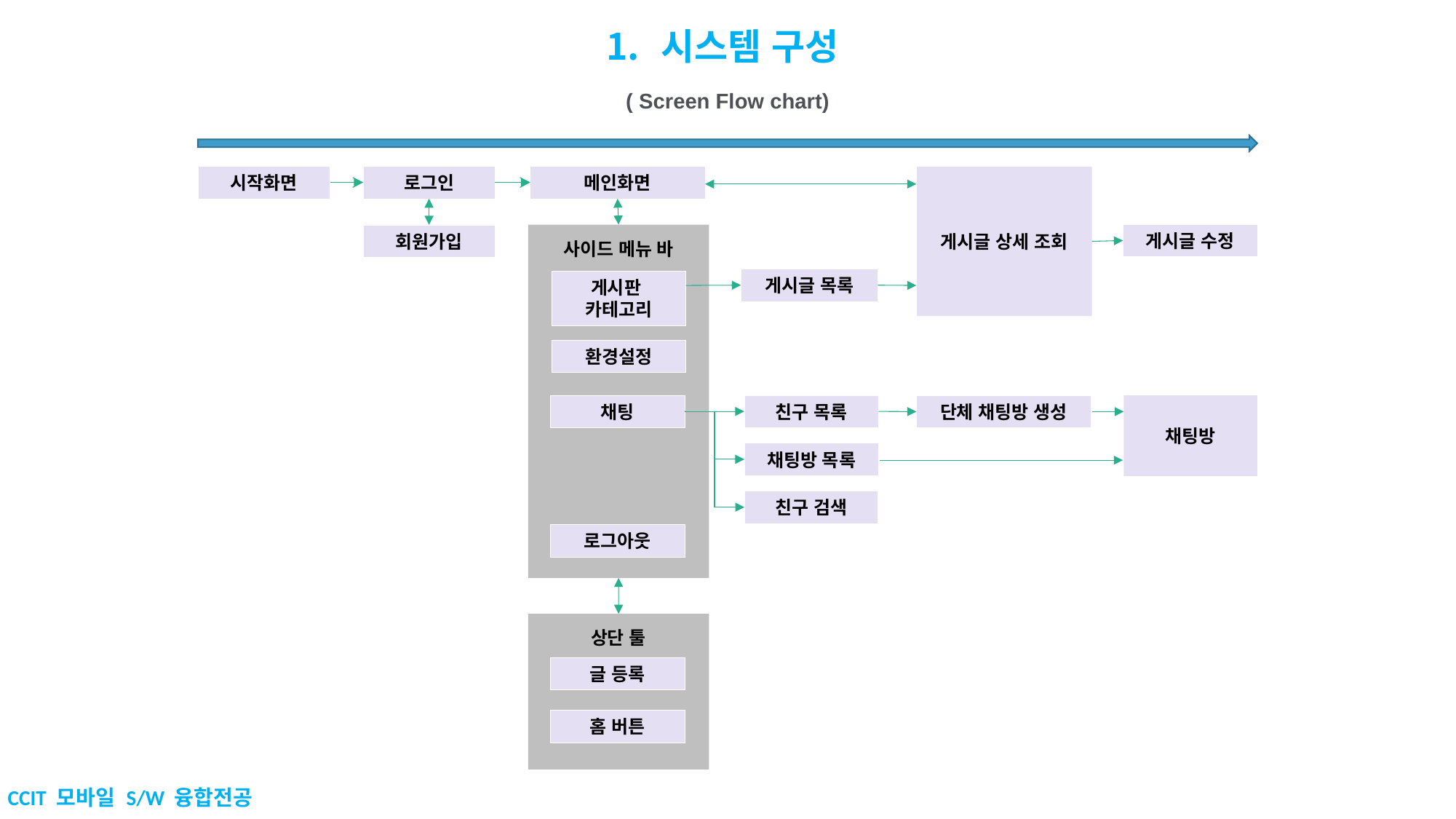

시스템 구성

( Screen Flow chart)

시작화면
로그인
메인화면
게시글 상세 조회
게시글 수정
사이드 메뉴 바

회원가입
게시글 목록
게시판
카테고리
환경설정
친구 목록
채팅
단체 채팅방 생성
채팅방
채팅방 목록
친구 검색
로그아웃
상단 툴

글 등록
홈 버튼
CCIT 모바일 S/W 융합전공